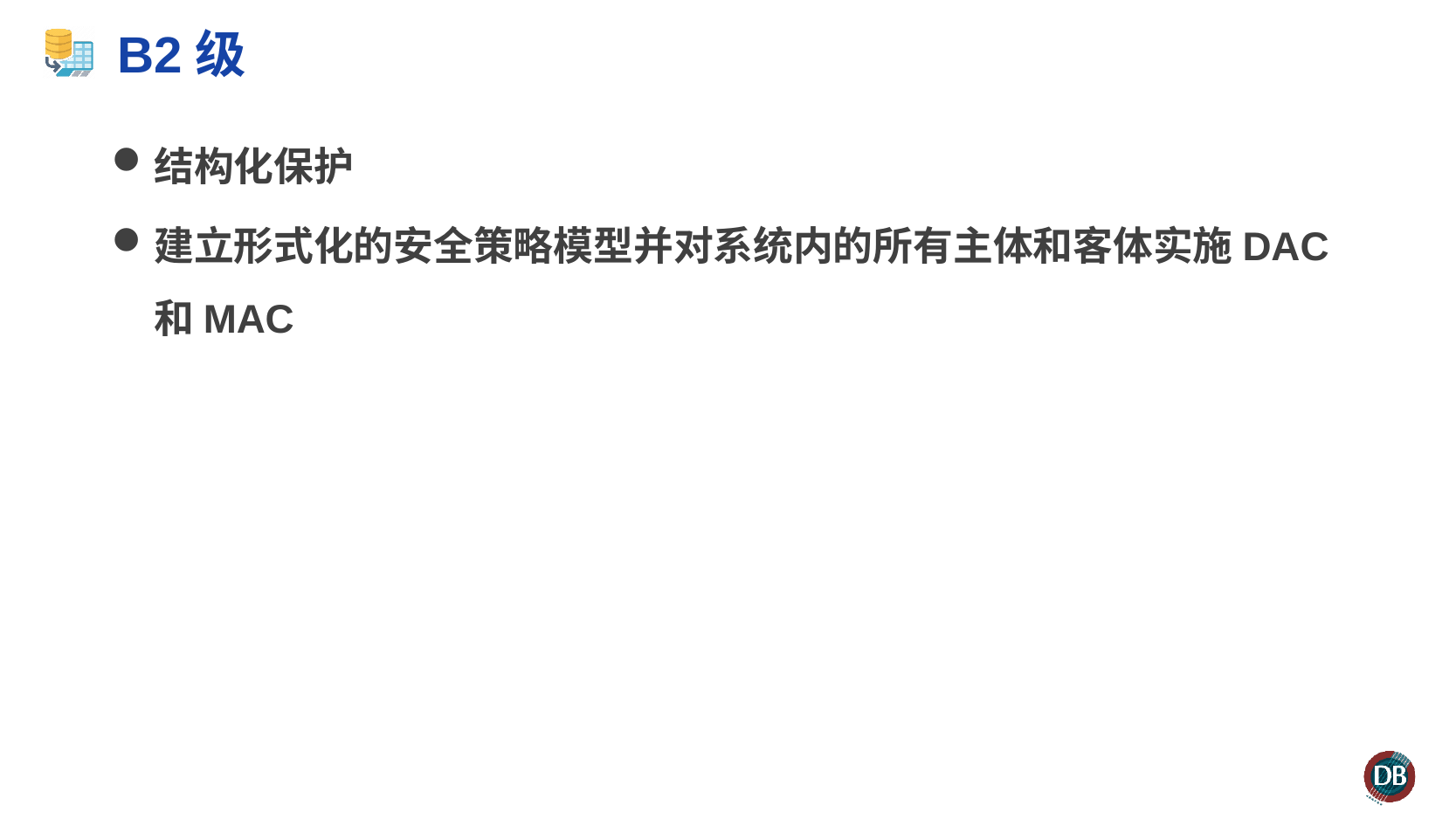

# B2级
结构化保护
建立形式化的安全策略模型并对系统内的所有主体和客体实施DAC和MAC